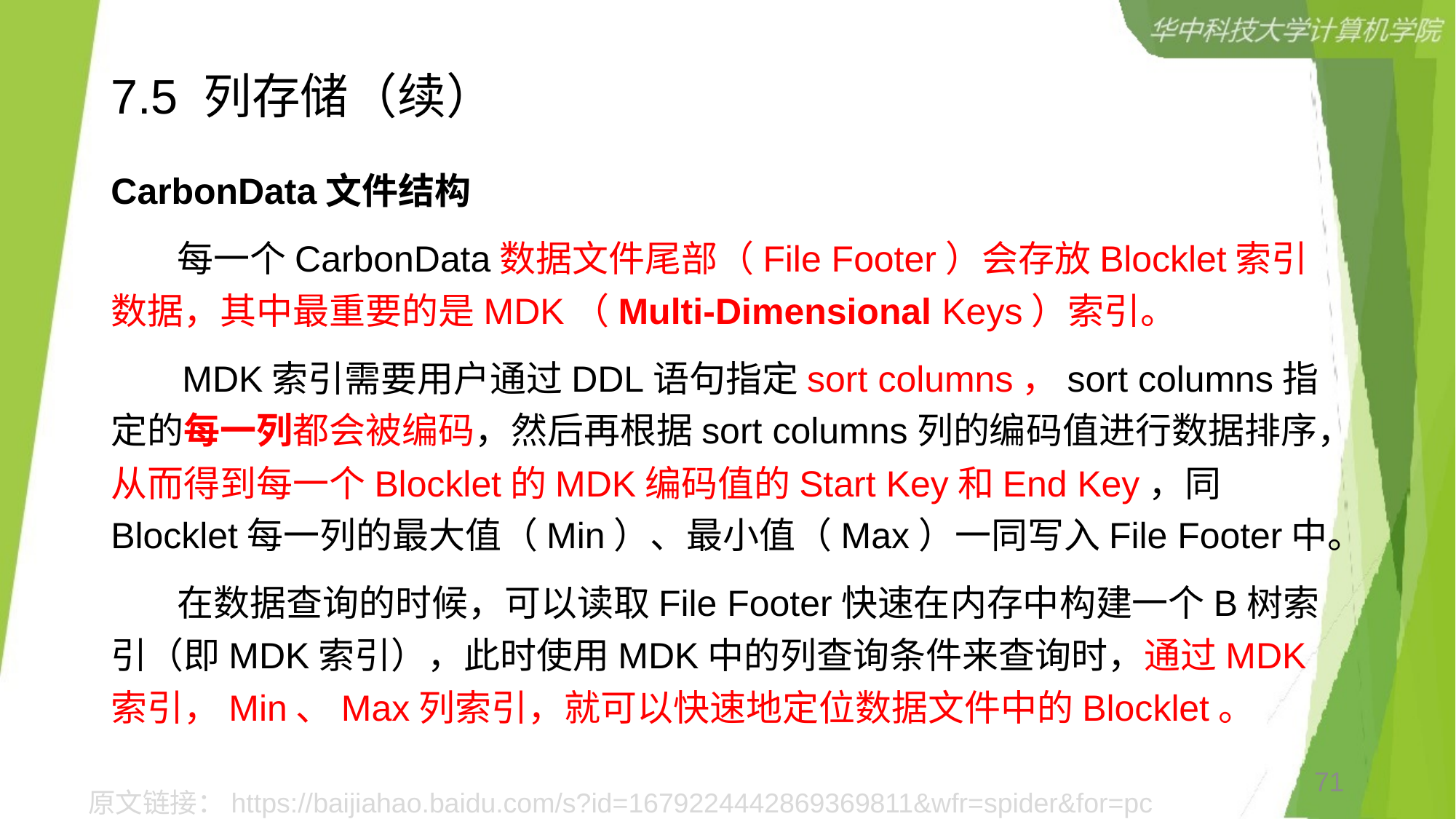

# 7.5 列存储（续）
CarbonData文件结构
       每一个CarbonData数据文件尾部（File Footer）会存放Blocklet索引数据，其中最重要的是MDK（Multi-Dimensional Keys）索引。
       MDK索引需要用户通过DDL语句指定sort columns，sort columns指定的每一列都会被编码，然后再根据sort columns列的编码值进行数据排序，从而得到每一个Blocklet的MDK编码值的Start Key和End Key，同Blocklet每一列的最大值（Min）、最小值（Max）一同写入File Footer中。
       在数据查询的时候，可以读取File Footer快速在内存中构建一个B树索引（即MDK索引），此时使用MDK中的列查询条件来查询时，通过MDK索引，Min、Max列索引，就可以快速地定位数据文件中的Blocklet。
71
原文链接：https://baijiahao.baidu.com/s?id=1679224442869369811&wfr=spider&for=pc